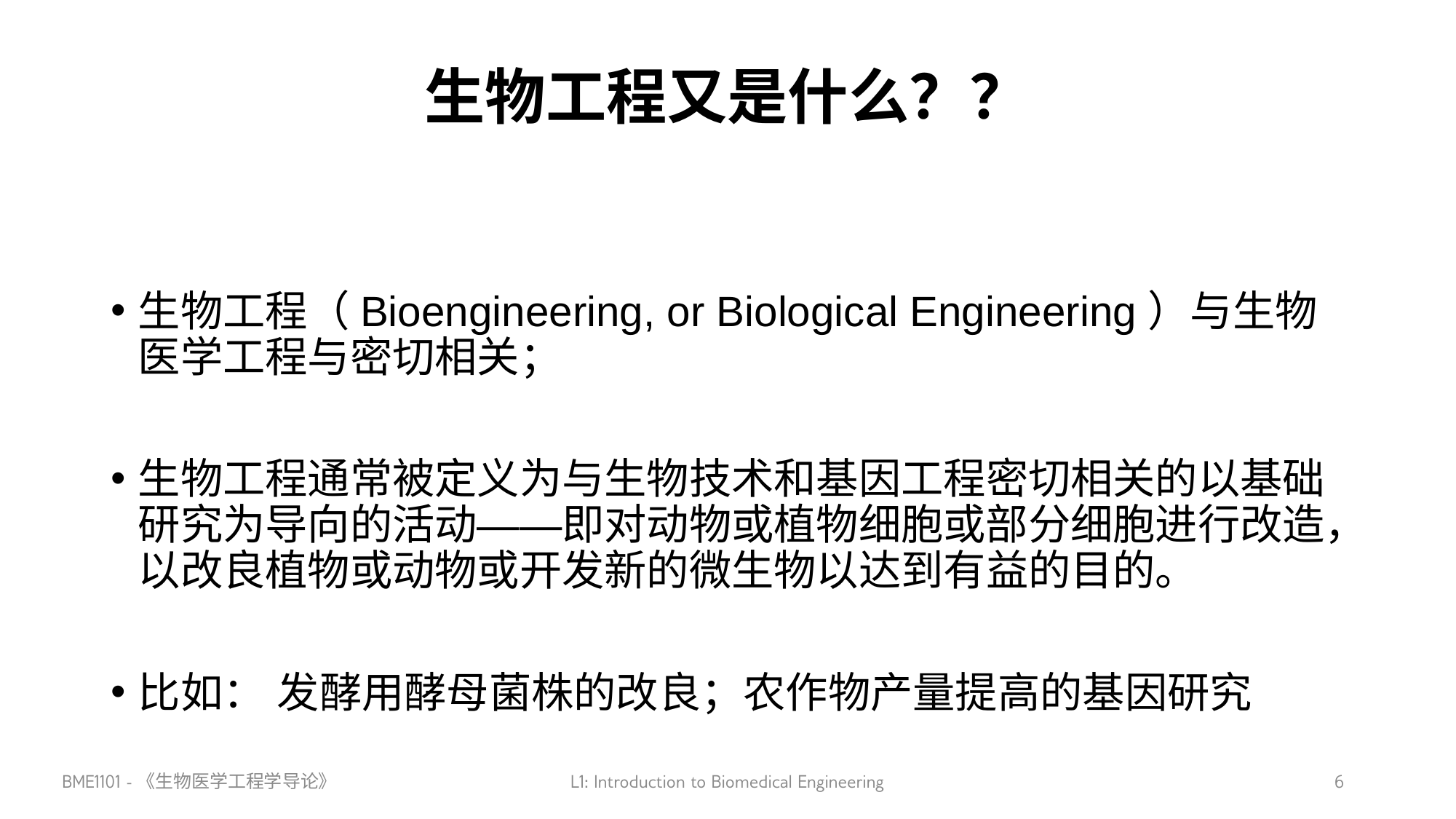

# 生物工程又是什么？？

生物工程（Bioengineering, or Biological Engineering）与生物医学工程与密切相关；

生物工程通常被定义为与生物技术和基因工程密切相关的以基础研究为导向的活动——即对动物或植物细胞或部分细胞进行改造，以改良植物或动物或开发新的微生物以达到有益的目的。

比如： 发酵用酵母菌株的改良；农作物产量提高的基因研究

BME1101 -《生物医学工程学导论》
L1: Introduction to Biomedical Engineering
6